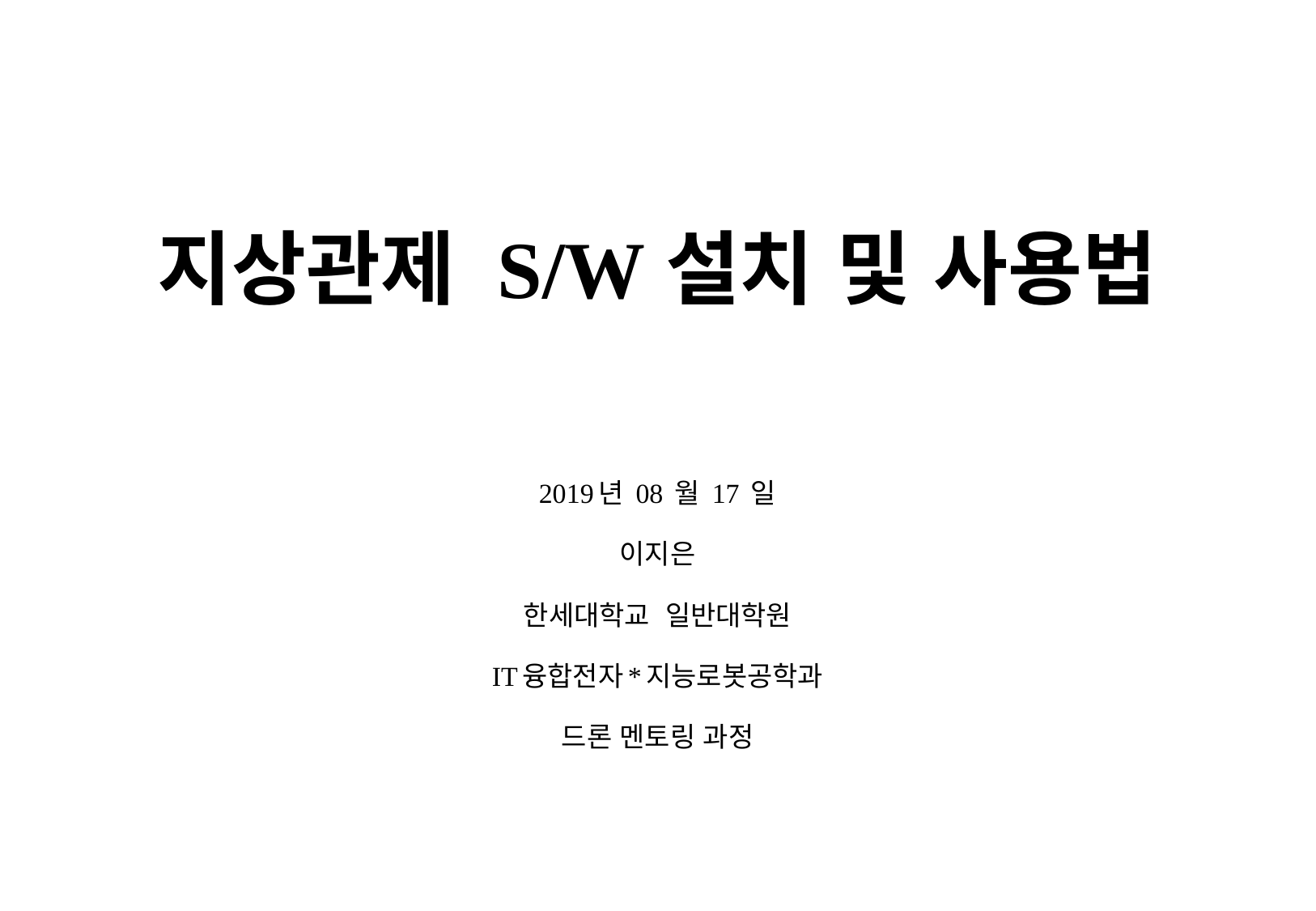

# 지상관제 S/W설치 및 사용법
2019년 08 월 17 일
이지은
한세대학교  일반대학원
IT융합전자*지능로봇공학과
드론 멘토링 과정